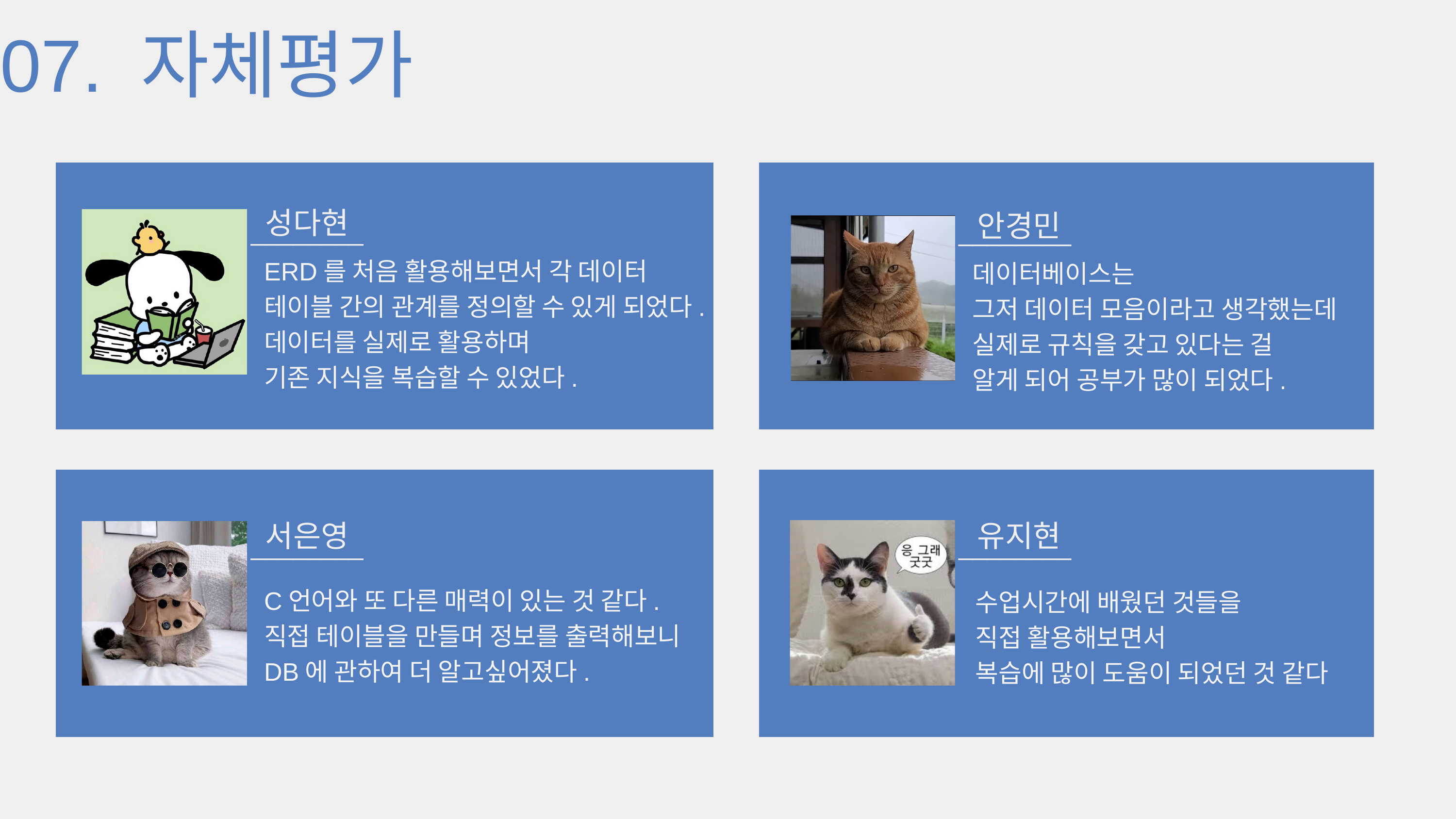

07. 자체평가

성다현
안경민

________
________

ERD를 처음 활용해보면서 각 데이터
테이블 간의 관계를 정의할 수 있게 되었다.
데이터를 실제로 활용하며
기존 지식을 복습할 수 있었다.
데이터베이스는
그저 데이터 모음이라고 생각했는데
실제로 규칙을 갖고 있다는 걸
알게 되어 공부가 많이 되었다.

서은영
유지현

________
________

C언어와 또 다른 매력이 있는 것 같다.
직접 테이블을 만들며 정보를 출력해보니
DB에 관하여 더 알고싶어졌다.
수업시간에 배웠던 것들을
직접 활용해보면서
복습에 많이 도움이 되었던 것 같다